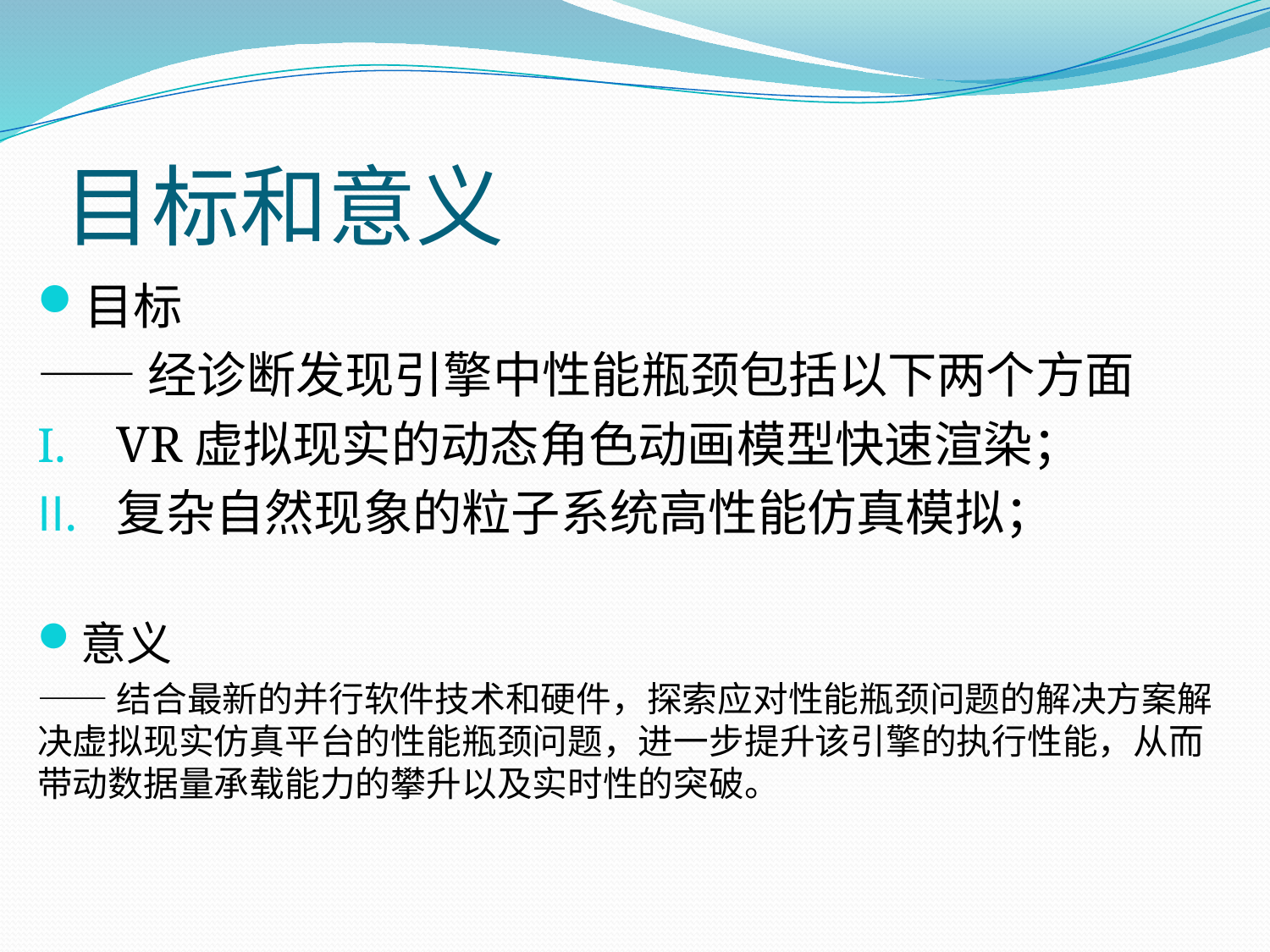

# 目标和意义
目标
——经诊断发现引擎中性能瓶颈包括以下两个方面
VR虚拟现实的动态角色动画模型快速渲染；
复杂自然现象的粒子系统高性能仿真模拟；

意义
——结合最新的并行软件技术和硬件，探索应对性能瓶颈问题的解决方案解决虚拟现实仿真平台的性能瓶颈问题，进一步提升该引擎的执行性能，从而带动数据量承载能力的攀升以及实时性的突破。